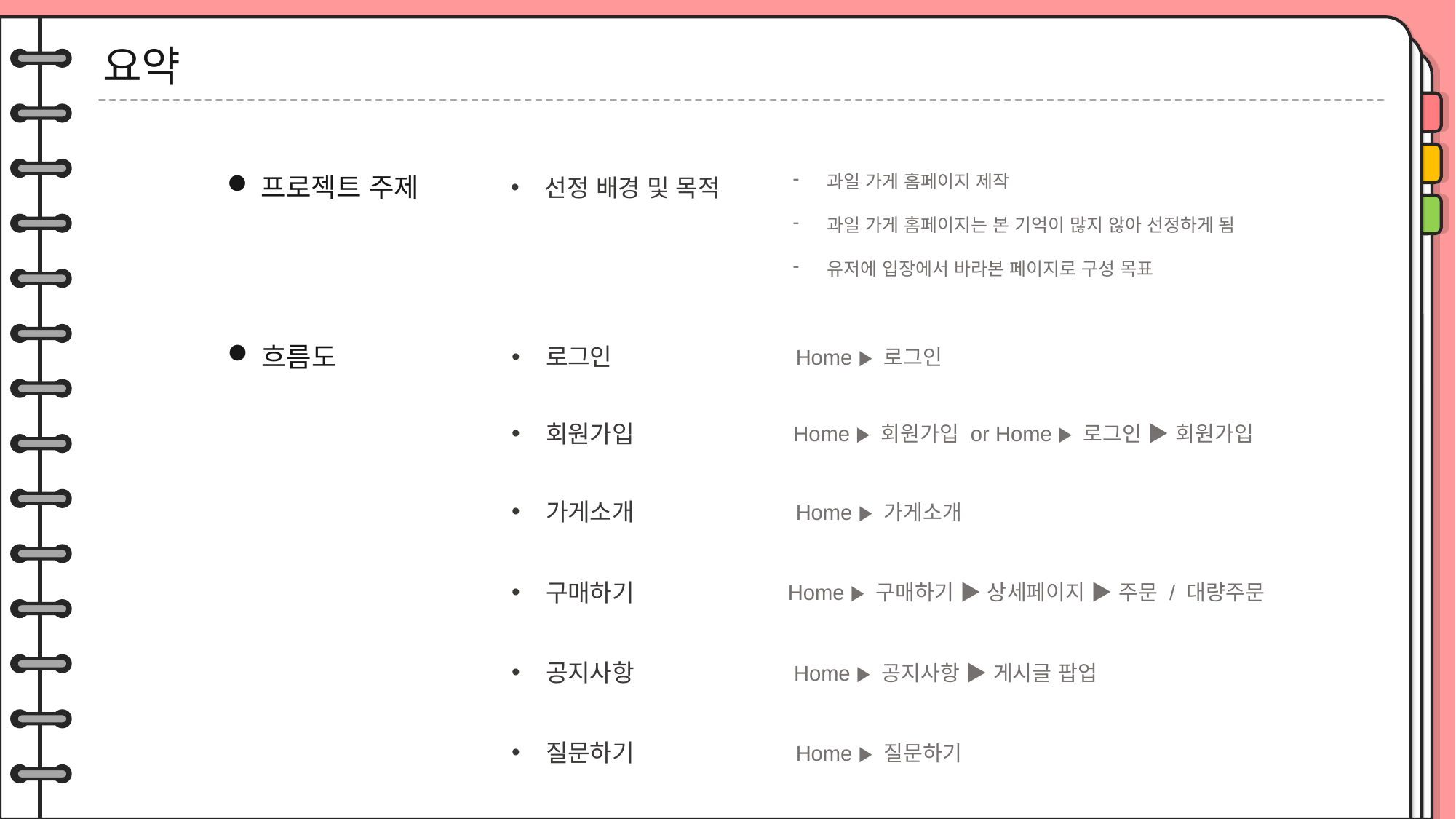

요약
과일 가게 홈페이지 제작

과일 가게 홈페이지는 본 기억이 많지 않아 선정하게 됨

유저에 입장에서 바라본 페이지로 구성 목표
프로젝트 주제
선정 배경 및 목적
흐름도
로그인
Home ▶ 로그인
회원가입
Home ▶ 회원가입 or Home ▶ 로그인 ▶ 회원가입
가게소개
Home ▶ 가게소개
구매하기
Home ▶ 구매하기 ▶ 상세페이지 ▶ 주문 / 대량주문
공지사항
Home ▶ 공지사항 ▶ 게시글 팝업
질문하기
Home ▶ 질문하기